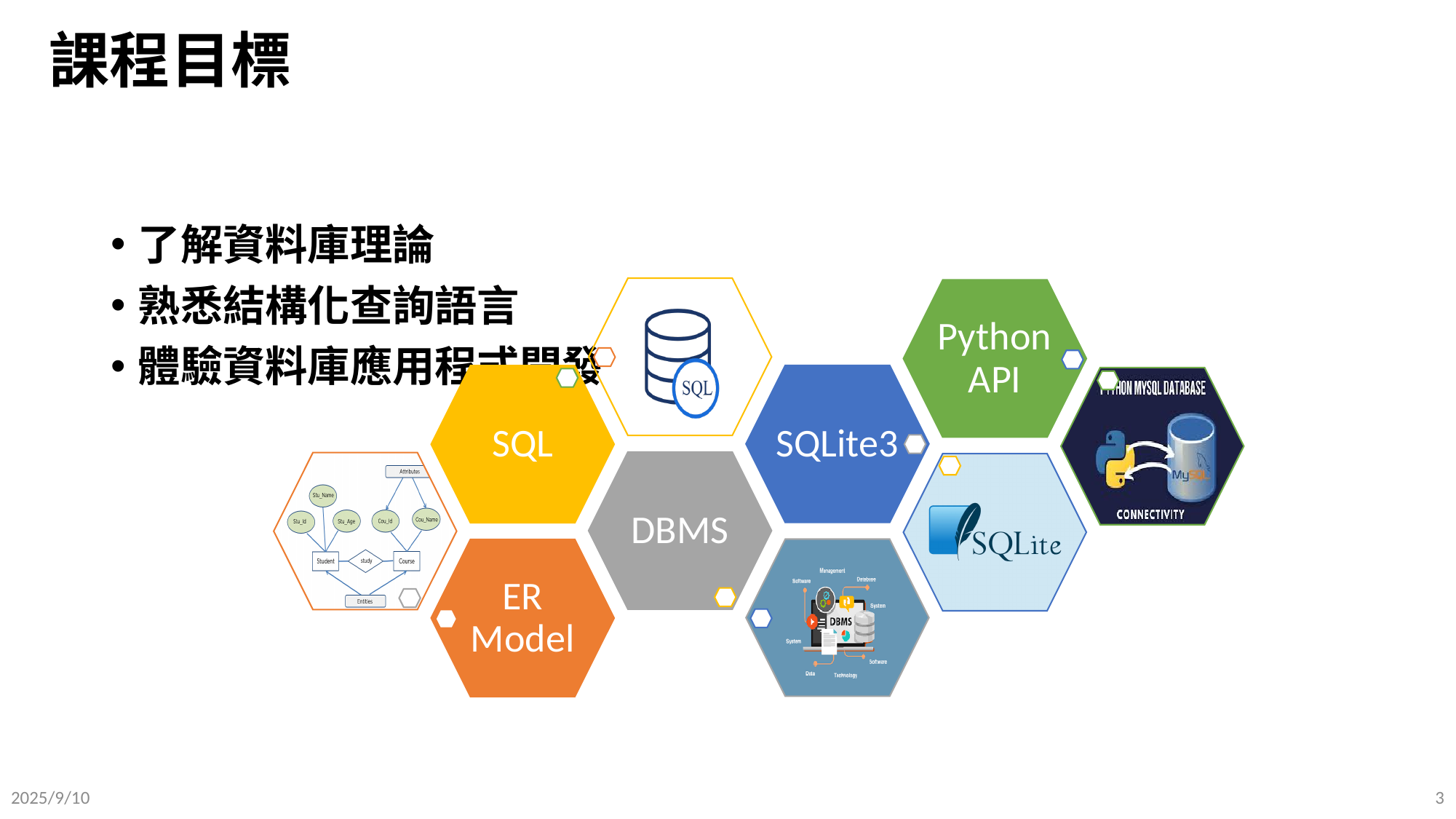

# 課程目標
了解資料庫理論
熟悉結構化查詢語言
體驗資料庫應用程式開發
ER Model
DBMS
SQL
SQLite3
Python API
2025/9/10
3